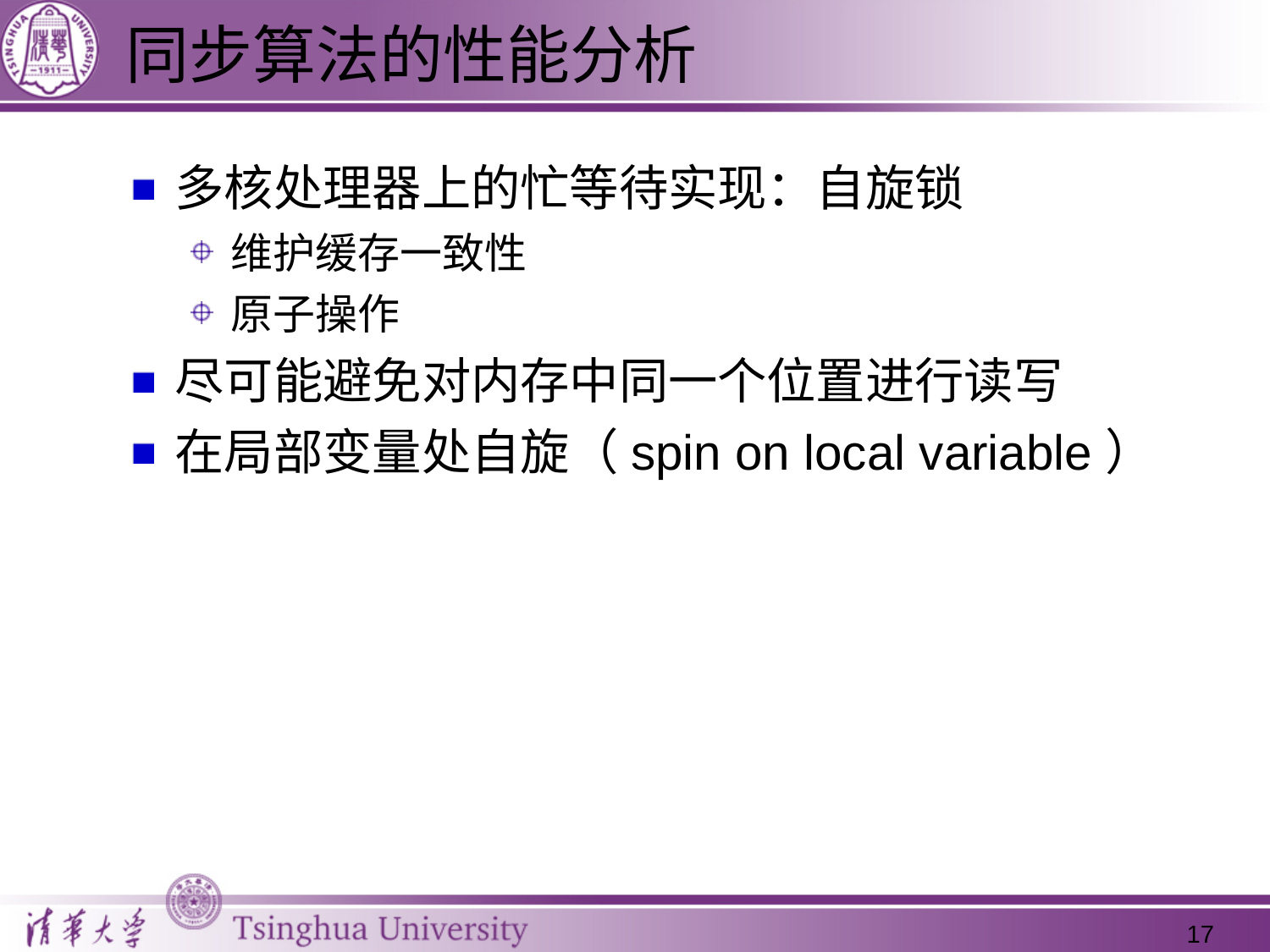

# 同步算法的性能分析
多核处理器上的忙等待实现：自旋锁
维护缓存一致性
原子操作
尽可能避免对内存中同一个位置进行读写
在局部变量处自旋（spin on local variable）
17